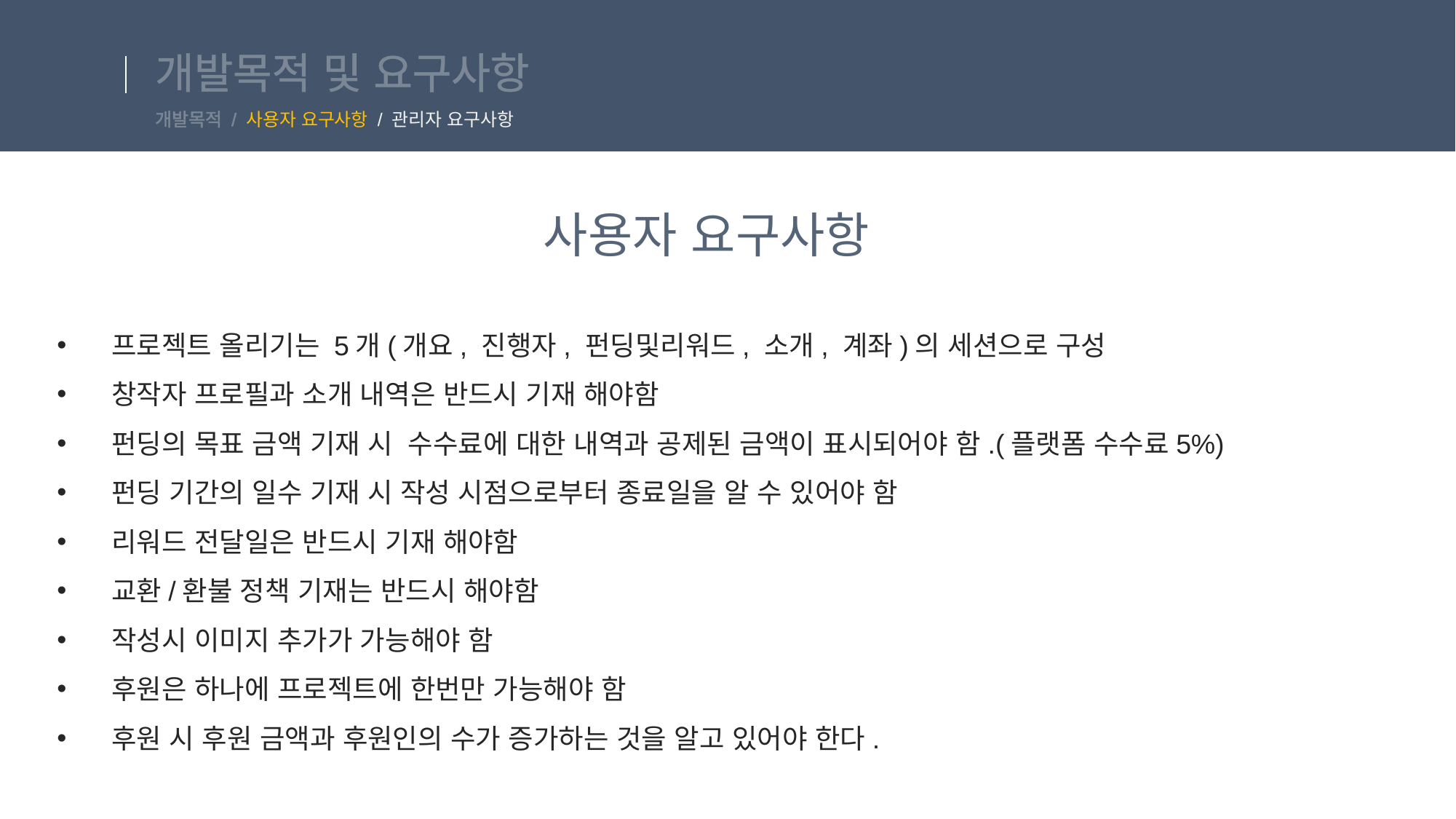

# 개발목적 및 요구사항

개발목적 / 사용자 요구사항 / 관리자 요구사항
사용자 요구사항

프로젝트 올리기는 5개(개요, 진행자, 펀딩및리워드, 소개, 계좌)의 세션으로 구성
창작자 프로필과 소개 내역은 반드시 기재 해야함
펀딩의 목표 금액 기재 시  수수료에 대한 내역과 공제된 금액이 표시되어야 함.(플랫폼 수수료5%)
펀딩 기간의 일수 기재 시 작성 시점으로부터 종료일을 알 수 있어야 함
리워드 전달일은 반드시 기재 해야함
교환/환불 정책 기재는 반드시 해야함
작성시 이미지 추가가 가능해야 함
후원은 하나에 프로젝트에 한번만 가능해야 함
후원 시 후원 금액과 후원인의 수가 증가하는 것을 알고 있어야 한다.